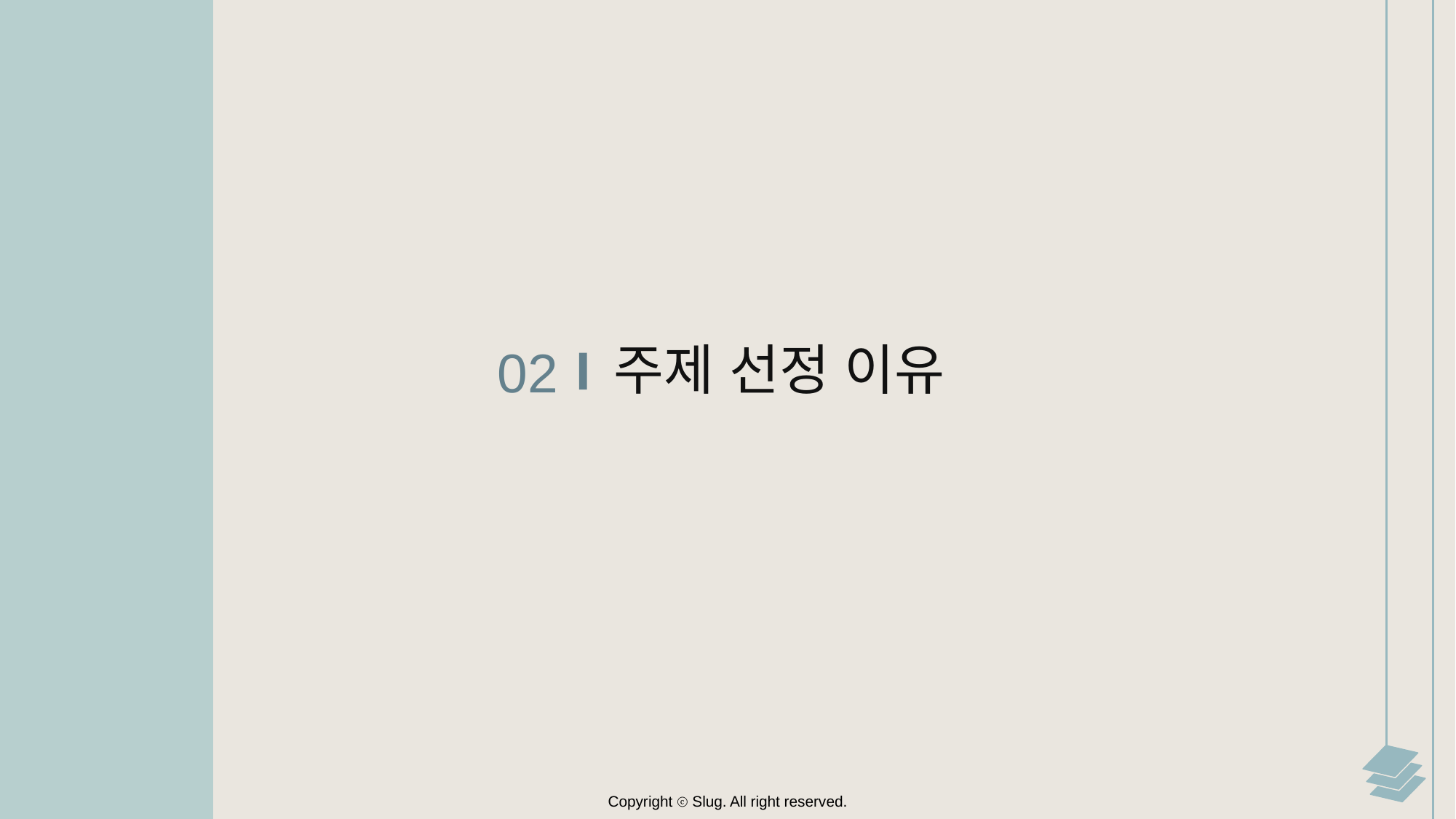

주제 선정 이유
02

Copyright ⓒ Slug. All right reserved.